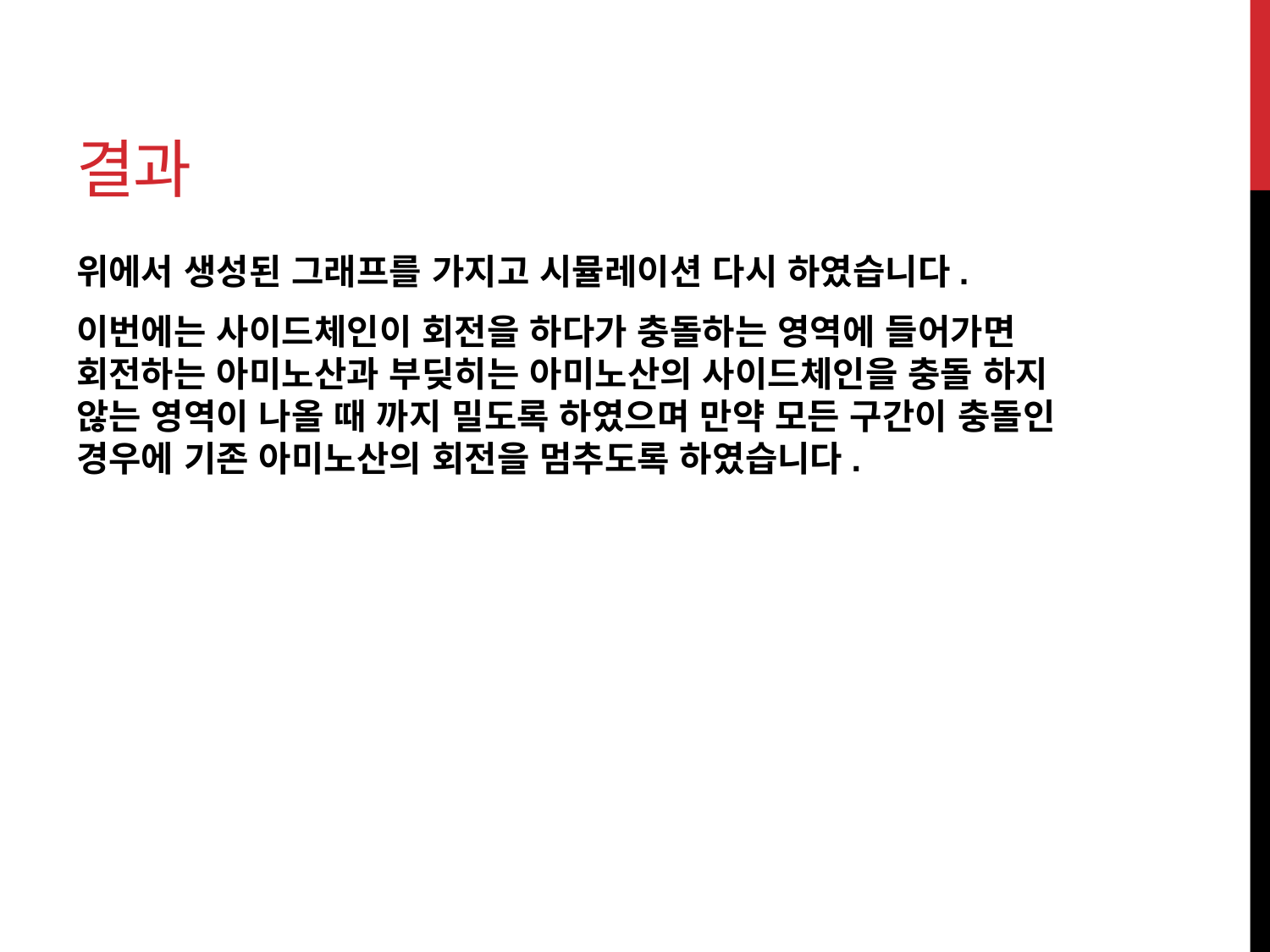

# 결과
위에서 생성된 그래프를 가지고 시뮬레이션 다시 하였습니다.
이번에는 사이드체인이 회전을 하다가 충돌하는 영역에 들어가면 회전하는 아미노산과 부딪히는 아미노산의 사이드체인을 충돌 하지 않는 영역이 나올 때 까지 밀도록 하였으며 만약 모든 구간이 충돌인 경우에 기존 아미노산의 회전을 멈추도록 하였습니다.